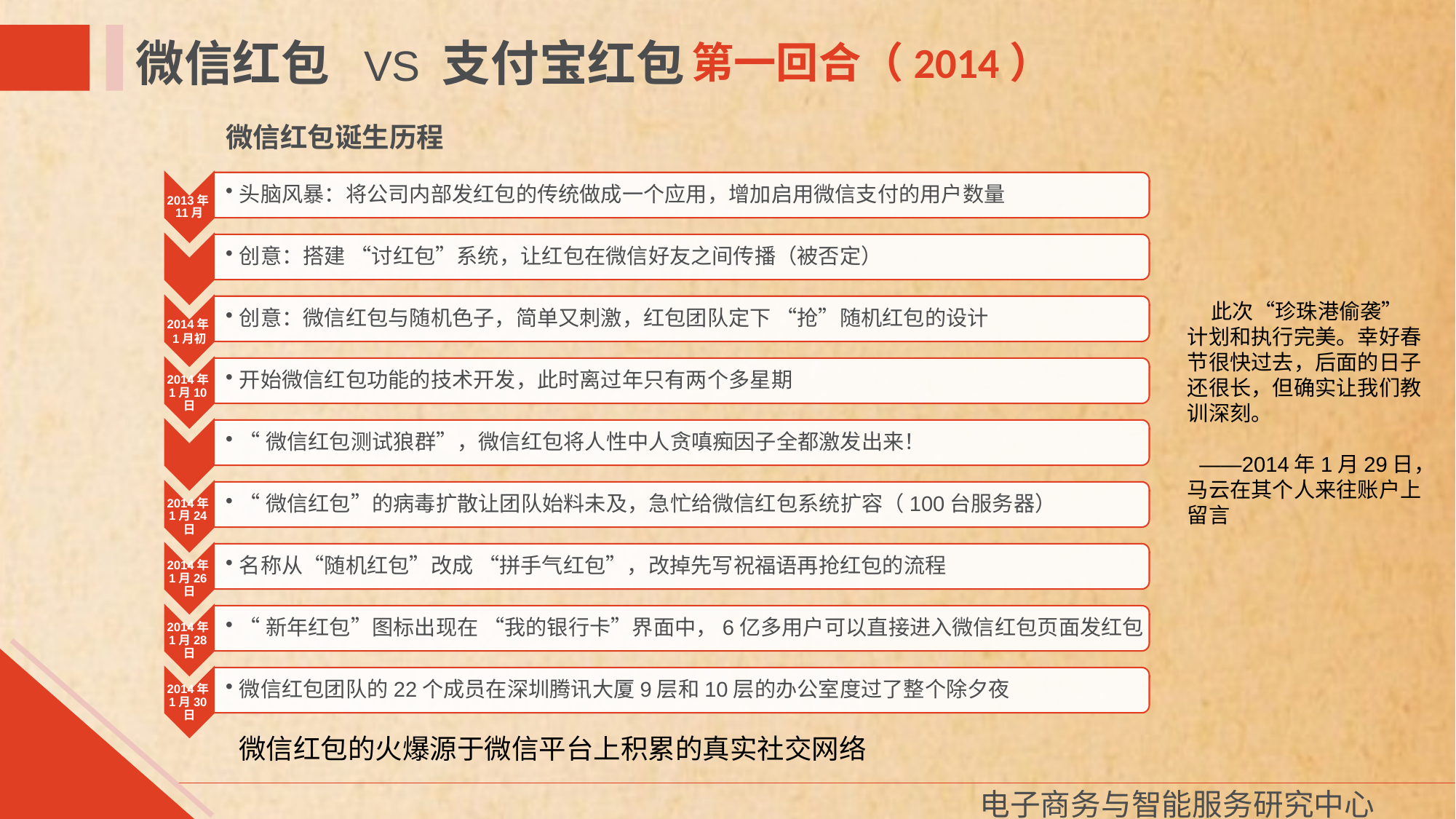

微信红包  VS 支付宝红包
第一回合（2014）
微信红包诞生历程
2013年11月
头脑风暴：将公司内部发红包的传统做成一个应用，增加启用微信支付的用户数量

创意：搭建 “讨红包”系统，让红包在微信好友之间传播（被否定）
2014年1月初
创意：微信红包与随机色子，简单又刺激，红包团队定下 “抢”随机红包的设计
2014年1月10日
开始微信红包功能的技术开发，此时离过年只有两个多星期

“微信红包测试狼群”，微信红包将人性中人贪嗔痴因子全都激发出来！
2014年1月24日
“微信红包”的病毒扩散让团队始料未及，急忙给微信红包系统扩容（100台服务器）
2014年1月26日
名称从“随机红包”改成 “拼手气红包”，改掉先写祝福语再抢红包的流程
2014年1月28日
“新年红包”图标出现在 “我的银行卡”界面中，6亿多用户可以直接进入微信红包页面发红包
2014年1月30日
微信红包团队的22个成员在深圳腾讯大厦9层和10层的办公室度过了整个除夕夜
    此次“珍珠港偷袭”计划和执行完美。幸好春节很快过去，后面的日子还很长，但确实让我们教训深刻。
                                          ——2014年1月29日，马云在其个人来往账户上留言

微信红包的火爆源于微信平台上积累的真实社交网络
电子商务与智能服务研究中心